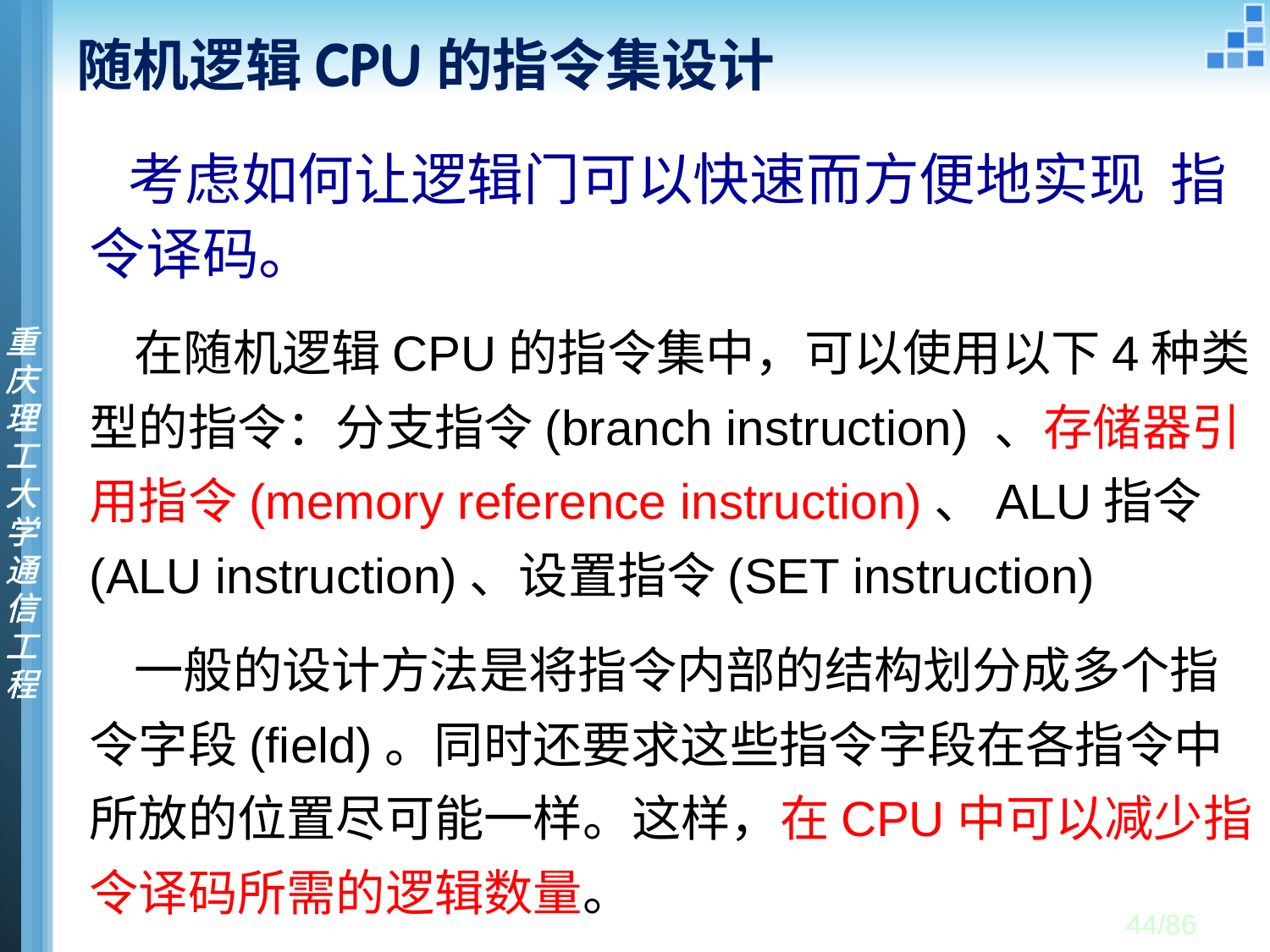

# 随机逻辑CPU的指令集设计
  考虑如何让逻辑门可以快速而方便地实现  指令译码。
   在随机逻辑CPU的指令集中，可以使用以下4种类型的指令：分支指令(branch instruction) 、存储器引用指令(memory reference instruction)、ALU指令(ALU instruction)、设置指令(SET instruction)
   一般的设计方法是将指令内部的结构划分成多个指令字段(field)。同时还要求这些指令字段在各指令中所放的位置尽可能一样。这样，在CPU中可以减少指令译码所需的逻辑数量。
44/86